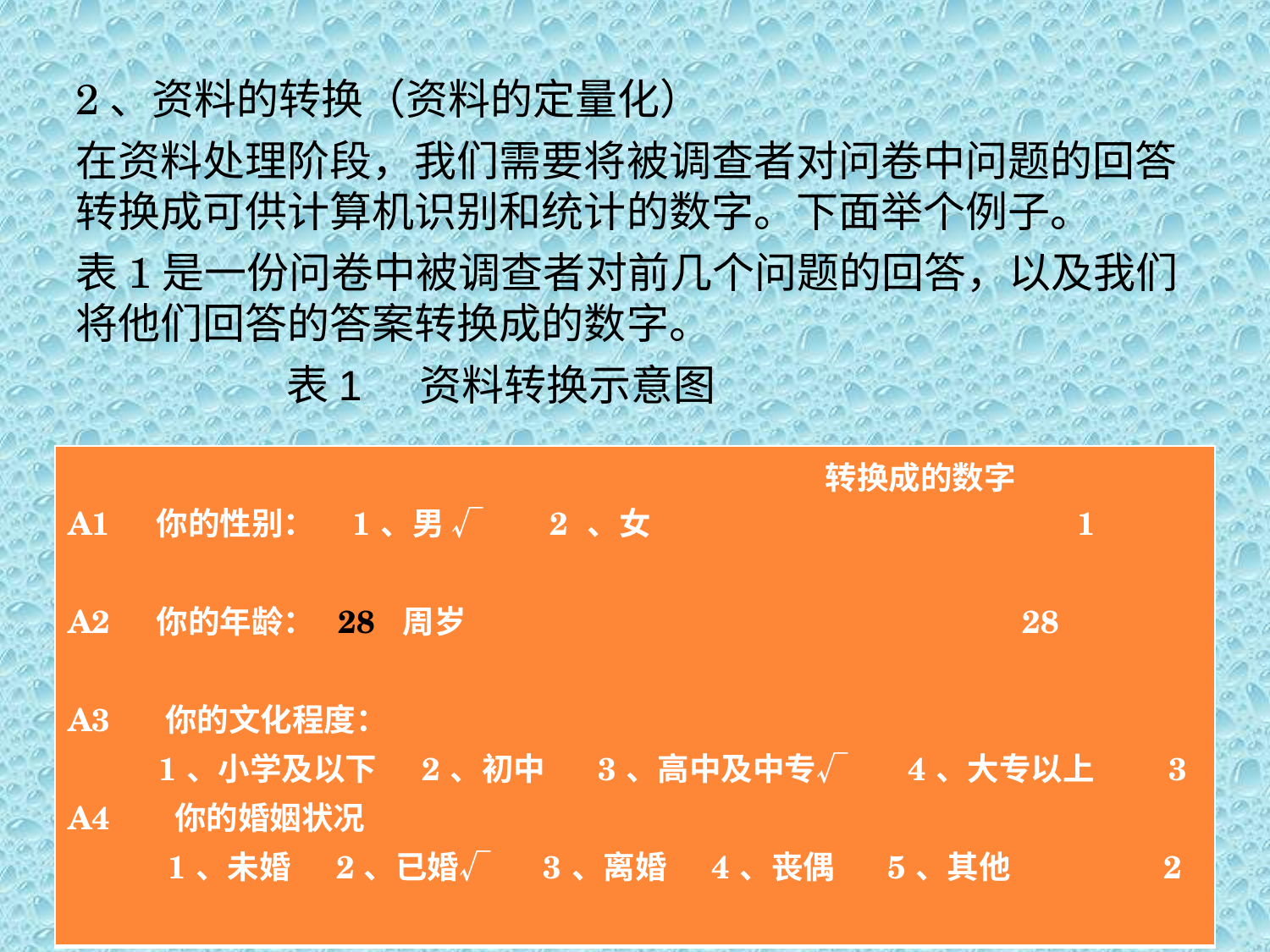

2、资料的转换（资料的定量化）
在资料处理阶段，我们需要将被调查者对问卷中问题的回答转换成可供计算机识别和统计的数字。下面举个例子。
表1是一份问卷中被调查者对前几个问题的回答，以及我们将他们回答的答案转换成的数字。
                     表1    资料转换示意图

| 转换成的数字 A1 你的性别： 1、男 √ 2 、女 1 A2 你的年龄： 28 周岁 28 A3 你的文化程度： 1、小学及以下 2、初中 3、高中及中专√ 4、大专以上 3 A4 你的婚姻状况 1、未婚 2、已婚√ 3、离婚 4、丧偶 5、其他 2 |
| --- |